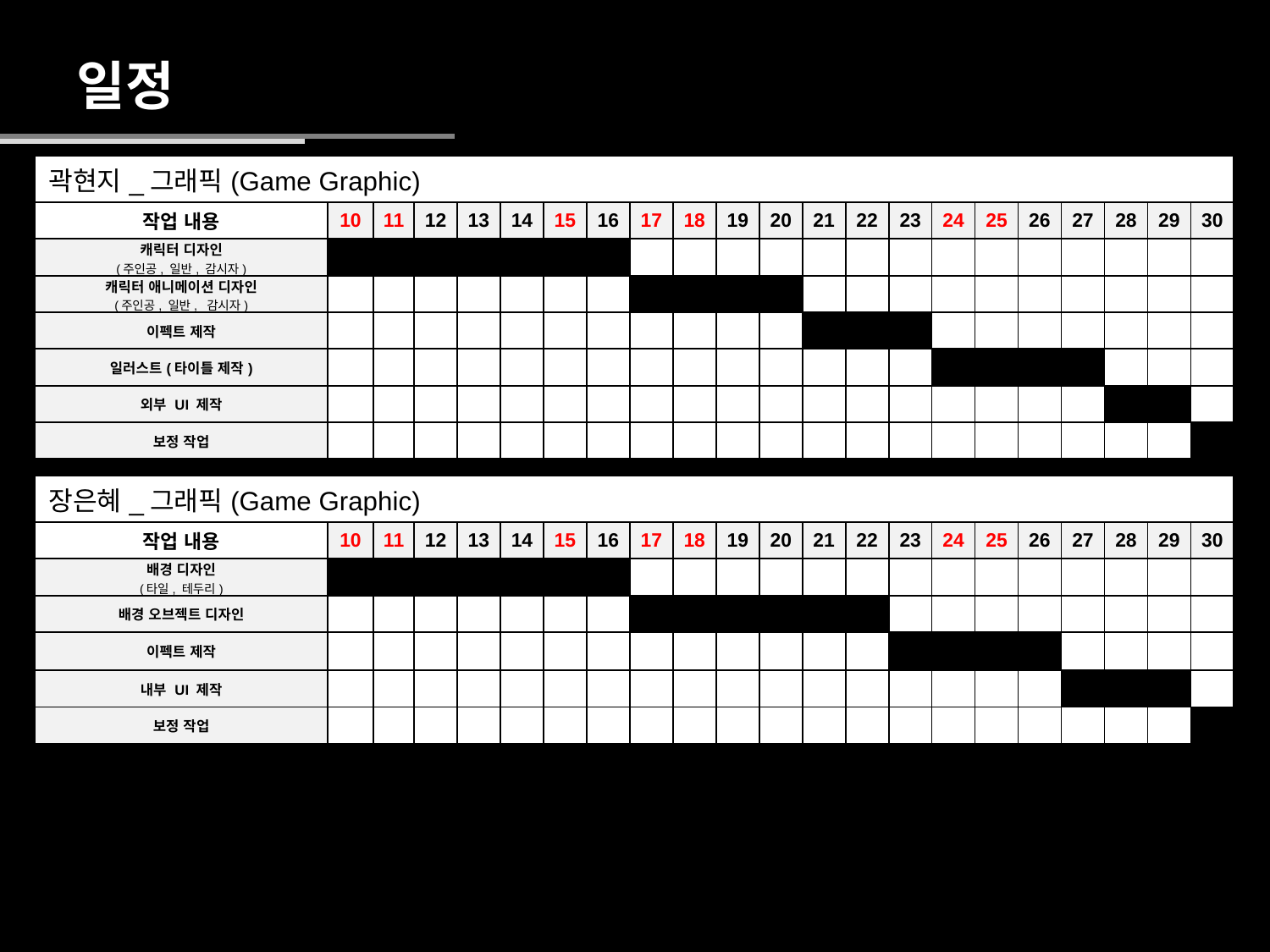

일정
| 곽현지\_그래픽(Game Graphic) |  |  |  |  |  |  |  |  |  |  |  |  |  |  |  |  |  |  |  |  |  |
| --- | --- | --- | --- | --- | --- | --- | --- | --- | --- | --- | --- | --- | --- | --- | --- | --- | --- | --- | --- | --- | --- |
| 작업 내용 | 10 | 11 | 12 | 13 | 14 | 15 | 16 | 17 | 18 | 19 | 20 | 21 | 22 | 23 | 24 | 25 | 26 | 27 | 28 | 29 | 30 |
| 캐릭터 디자인 (주인공, 일반, 감시자) |  |  |  |  |  |  |  |  |  |  |  |  |  |  |  |  |  |  |  |  |  |
| 캐릭터 애니메이션 디자인 (주인공, 일반, 감시자) |  |  |  |  |  |  |  |  |  |  |  |  |  |  |  |  |  |  |  |  |  |
| 이펙트 제작 |  |  |  |  |  |  |  |  |  |  |  |  |  |  |  |  |  |  |  |  |  |
| 일러스트(타이틀 제작) |  |  |  |  |  |  |  |  |  |  |  |  |  |  |  |  |  |  |  |  |  |
| 외부 UI 제작 |  |  |  |  |  |  |  |  |  |  |  |  |  |  |  |  |  |  |  |  |  |
| 보정 작업 |  |  |  |  |  |  |  |  |  |  |  |  |  |  |  |  |  |  |  |  |  |
| 장은혜\_그래픽(Game Graphic) |  |  |  |  |  |  |  |  |  |  |  |  |  |  |  |  |  |  |  |  |  |
| --- | --- | --- | --- | --- | --- | --- | --- | --- | --- | --- | --- | --- | --- | --- | --- | --- | --- | --- | --- | --- | --- |
| 작업 내용 | 10 | 11 | 12 | 13 | 14 | 15 | 16 | 17 | 18 | 19 | 20 | 21 | 22 | 23 | 24 | 25 | 26 | 27 | 28 | 29 | 30 |
| 배경 디자인 (타일, 테두리) |  |  |  |  |  |  |  |  |  |  |  |  |  |  |  |  |  |  |  |  |  |
| 배경 오브젝트 디자인 |  |  |  |  |  |  |  |  |  |  |  |  |  |  |  |  |  |  |  |  |  |
| 이펙트 제작 |  |  |  |  |  |  |  |  |  |  |  |  |  |  |  |  |  |  |  |  |  |
| 내부 UI 제작 |  |  |  |  |  |  |  |  |  |  |  |  |  |  |  |  |  |  |  |  |  |
| 보정 작업 |  |  |  |  |  |  |  |  |  |  |  |  |  |  |  |  |  |  |  |  |  |